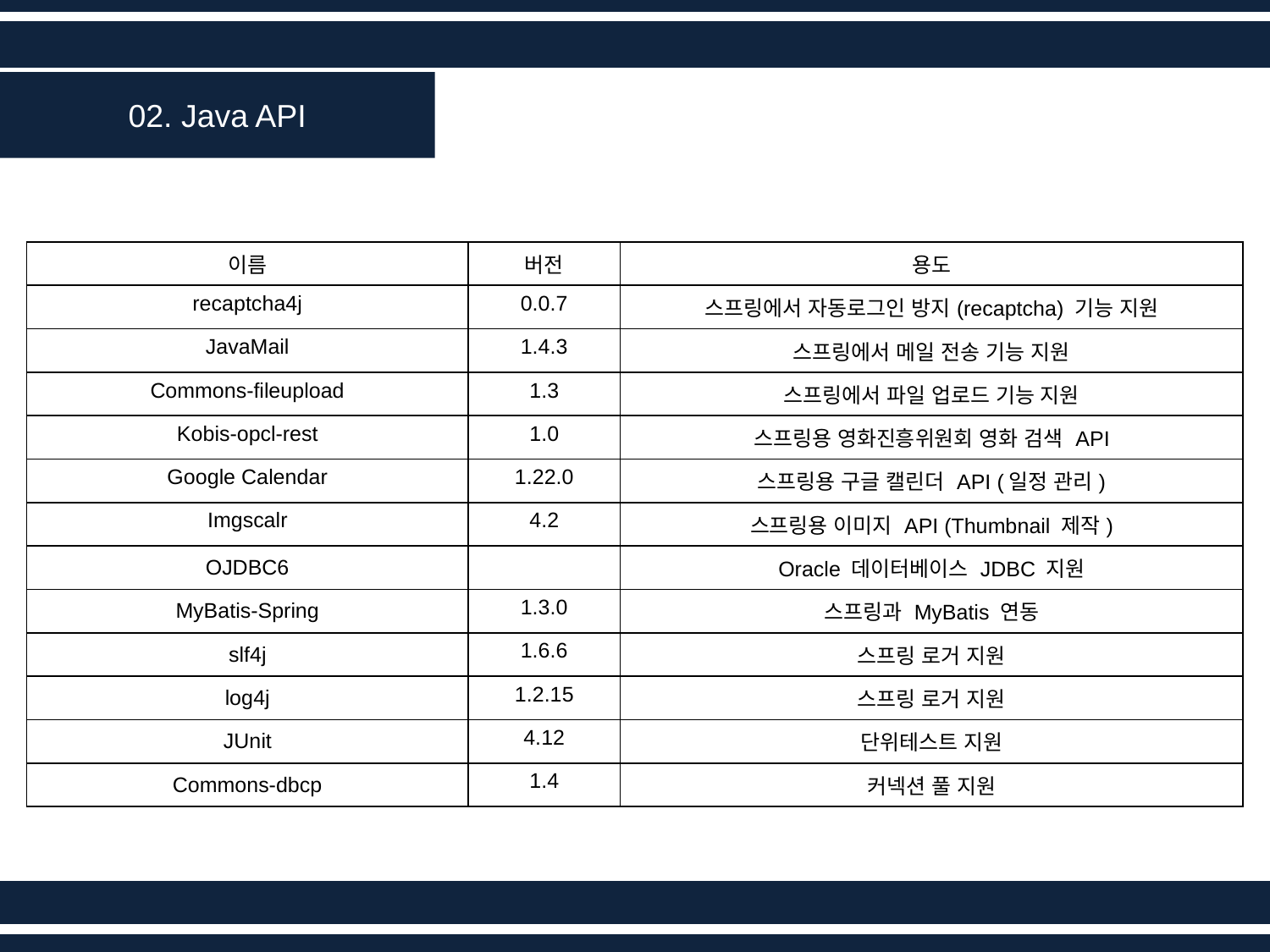

02. Java API
| 이름 | 버전 | 용도 |
| --- | --- | --- |
| recaptcha4j | 0.0.7 | 스프링에서 자동로그인 방지(recaptcha) 기능 지원 |
| JavaMail | 1.4.3 | 스프링에서 메일 전송 기능 지원 |
| Commons-fileupload | 1.3 | 스프링에서 파일 업로드 기능 지원 |
| Kobis-opcl-rest | 1.0 | 스프링용 영화진흥위원회 영화 검색 API |
| Google Calendar | 1.22.0 | 스프링용 구글 캘린더 API (일정 관리) |
| Imgscalr | 4.2 | 스프링용 이미지 API (Thumbnail 제작) |
| OJDBC6 |  | Oracle 데이터베이스 JDBC 지원 |
| MyBatis-Spring | 1.3.0 | 스프링과 MyBatis 연동 |
| slf4j | 1.6.6 | 스프링 로거 지원 |
| log4j | 1.2.15 | 스프링 로거 지원 |
| JUnit | 4.12 | 단위테스트 지원 |
| Commons-dbcp | 1.4 | 커넥션 풀 지원 |